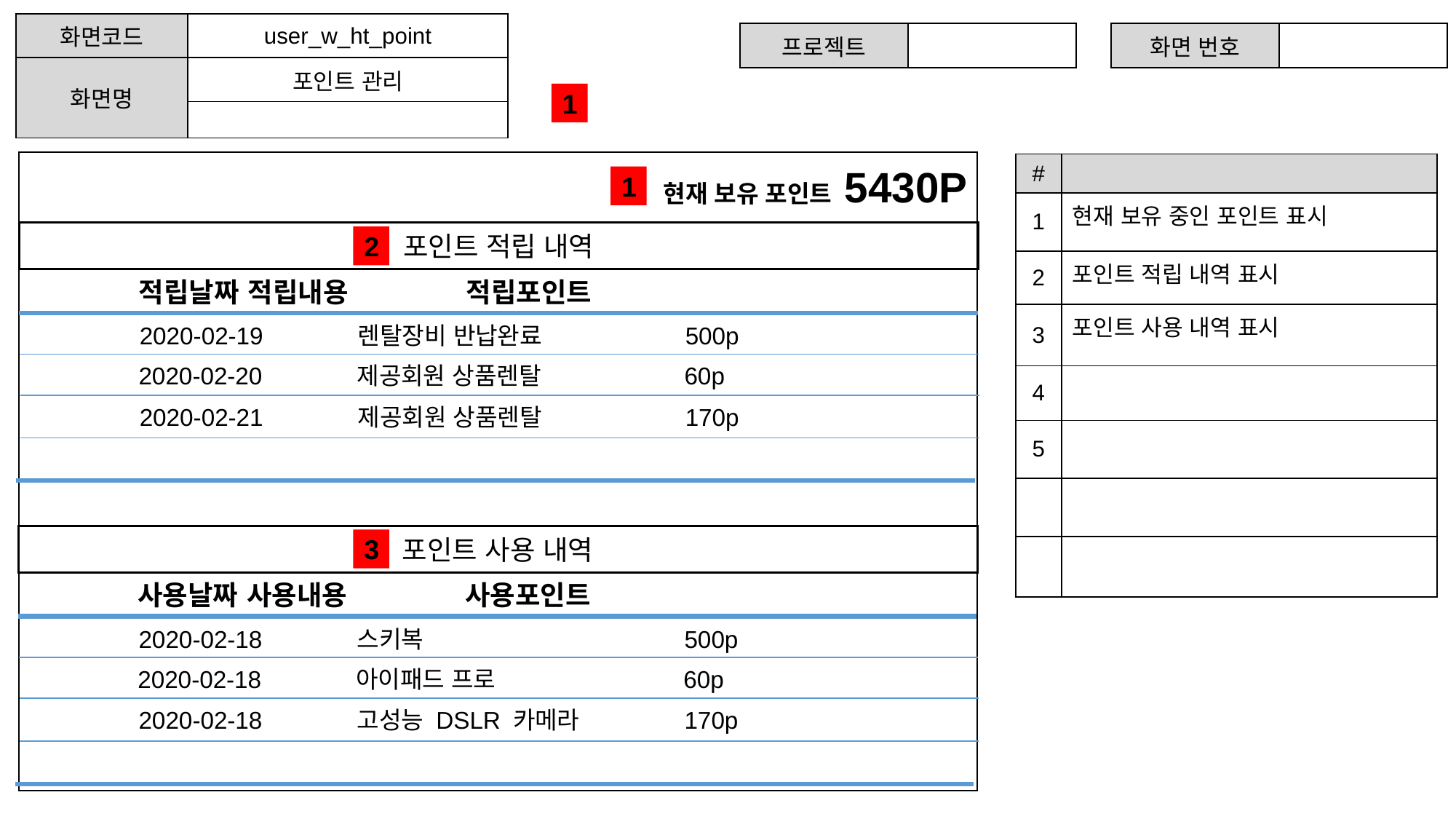

| 화면코드 | user\_w\_ht\_point |
| --- | --- |
| 화면명 | 포인트 관리 |
|  |  |
| 프로젝트 |  |
| --- | --- |
| 화면 번호 |  |
| --- | --- |
1

| # |  |
| --- | --- |
| 1 | 현재 보유 중인 포인트 표시 |
| 2 | 포인트 적립 내역 표시 |
| 3 | 포인트 사용 내역 표시 |
| 4 |  |
| 5 |  |
|  |  |
|  |  |
현재 보유 포인트 5430P
1
포인트 적립 내역
2
	적립날짜	적립내용		적립포인트
	2020-02-19	렌탈장비 반납완료		500p
	2020-02-20	제공회원 상품렌탈		60p
	2020-02-21	제공회원 상품렌탈		170p
포인트 사용 내역
3
	사용날짜	사용내용		사용포인트
	2020-02-18	스키복			500p
	2020-02-18	아이패드 프로		60p
	2020-02-18	고성능 DSLR 카메라	170p